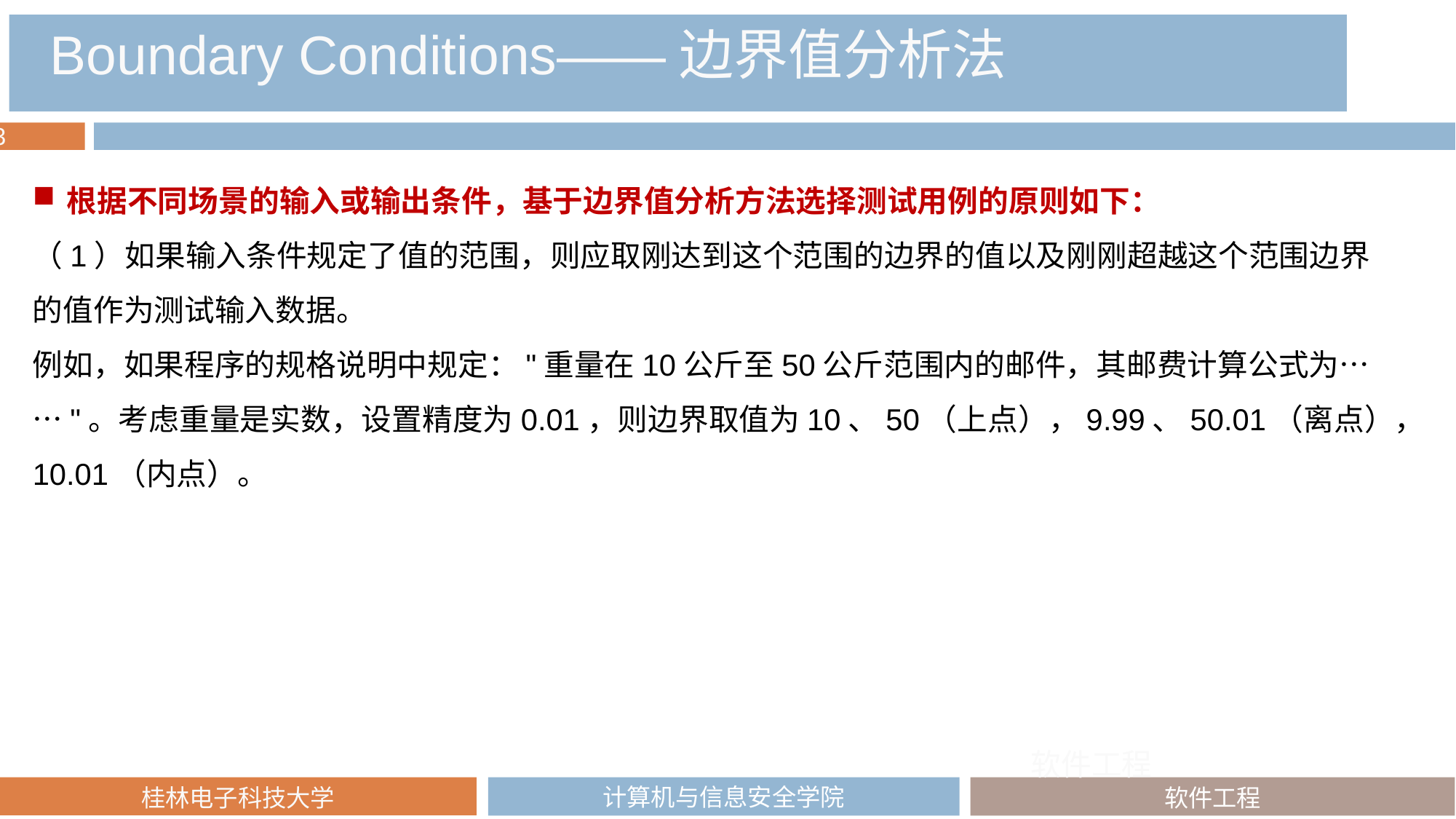

Boundary Conditions——边界值分析法

根据不同场景的输入或输出条件，基于边界值分析方法选择测试用例的原则如下：
（1）如果输入条件规定了值的范围，则应取刚达到这个范围的边界的值以及刚刚超越这个范围边界的值作为测试输入数据。
例如，如果程序的规格说明中规定："重量在10公斤至50公斤范围内的邮件，其邮费计算公式为……"。考虑重量是实数，设置精度为0.01，则边界取值为10、50（上点），9.99、50.01（离点），10.01（内点）。
软件工程